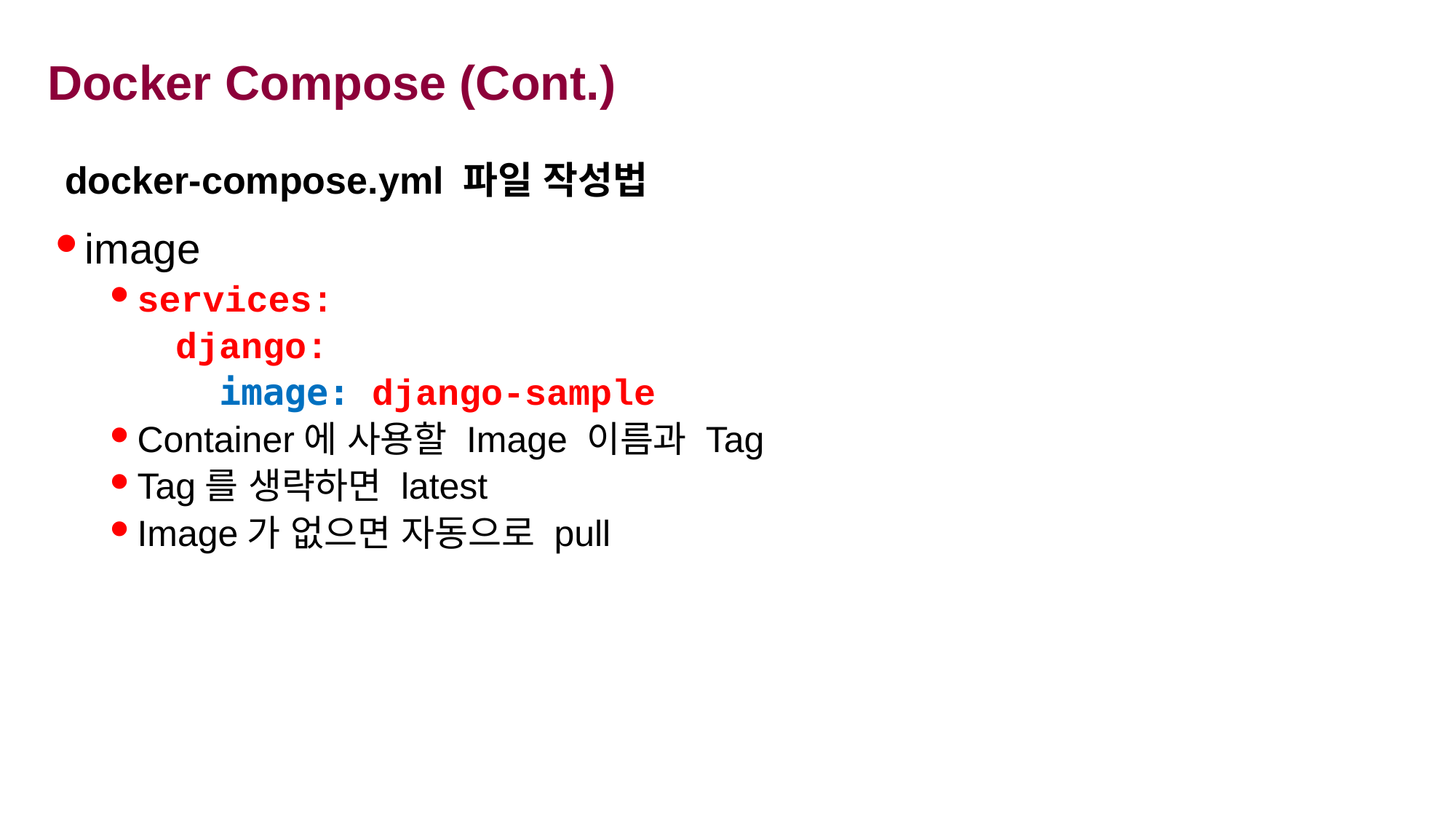

# Docker Compose (Cont.)
docker-compose.yml 파일 작성법
image
services:
   django:
     image: django-sample
Container에 사용할 Image 이름과 Tag
Tag를 생략하면 latest
Image가 없으면 자동으로 pull